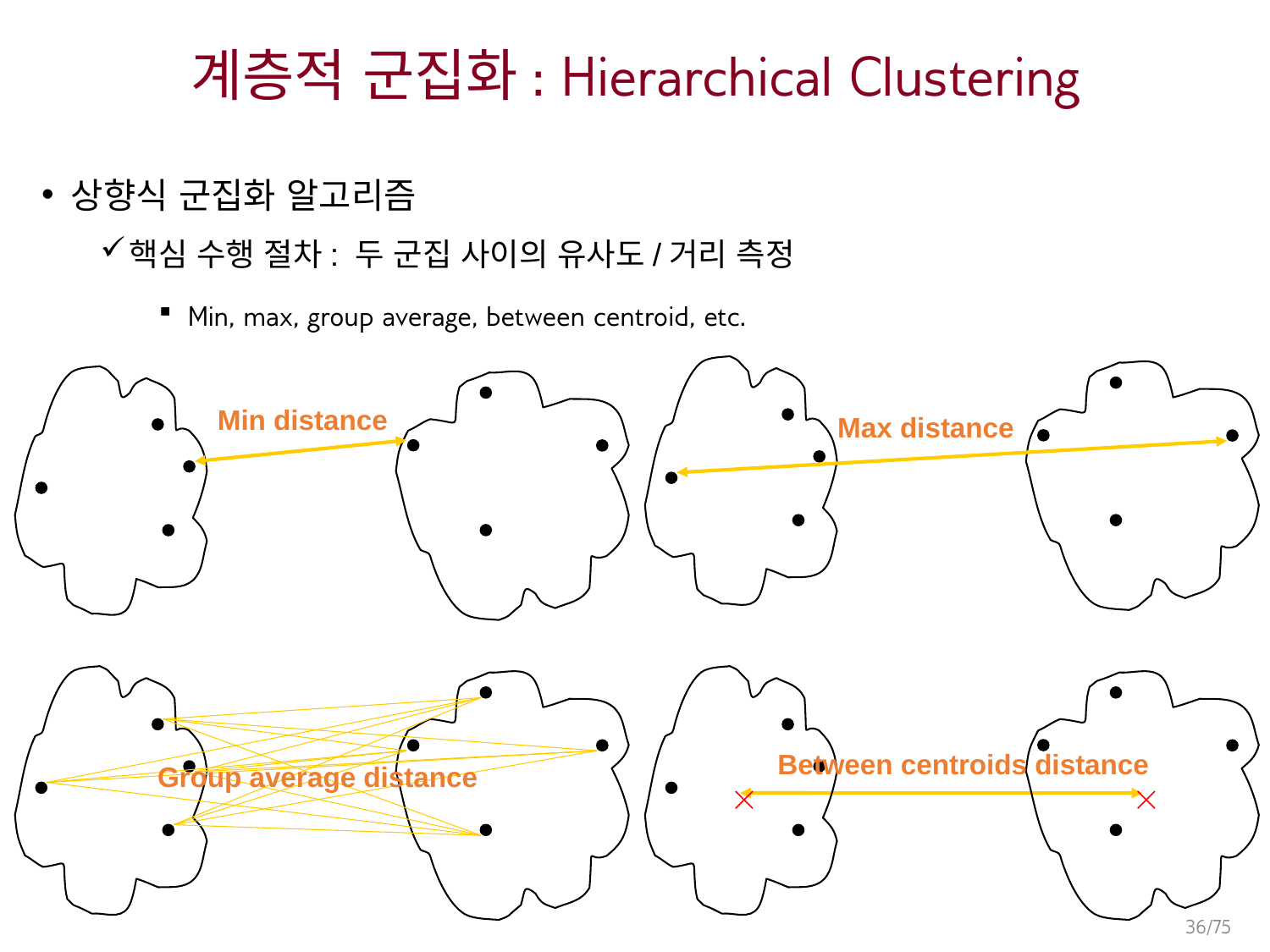

# 계층적 군집화: Hierarchical Clustering
상향식 군집화 알고리즘
핵심 수행 절차: 두 군집 사이의 유사도/거리 측정
Min, max, group average, between centroid, etc.

Min distance
Max distance

Between centroids distance

Group average distance

×
×

36/75